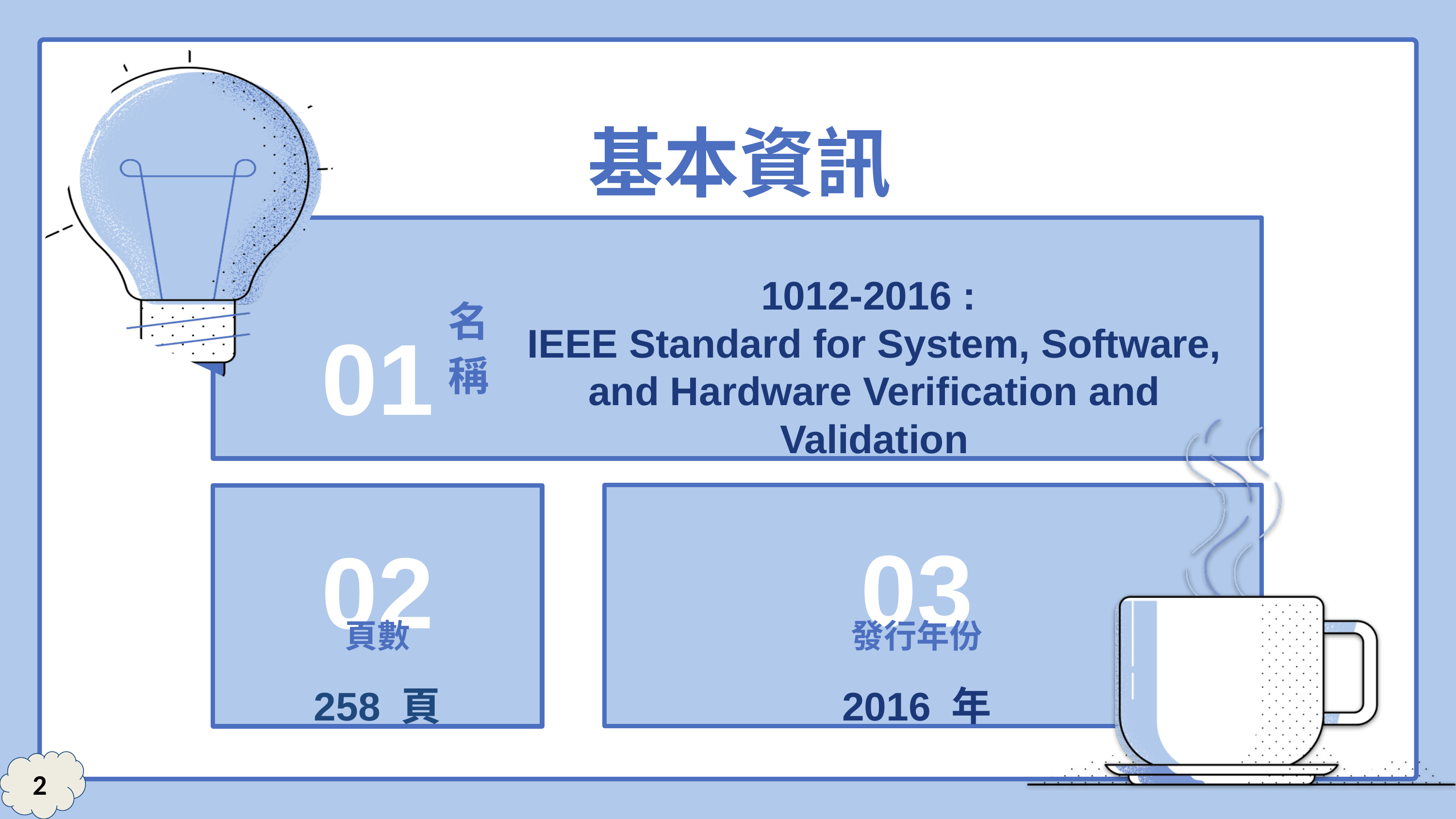

基本資訊

1012-2016 :
IEEE Standard for System, Software, and Hardware Verification and Validation
01
名稱

03
02
發行年份
頁數
2016 年
258 頁
2